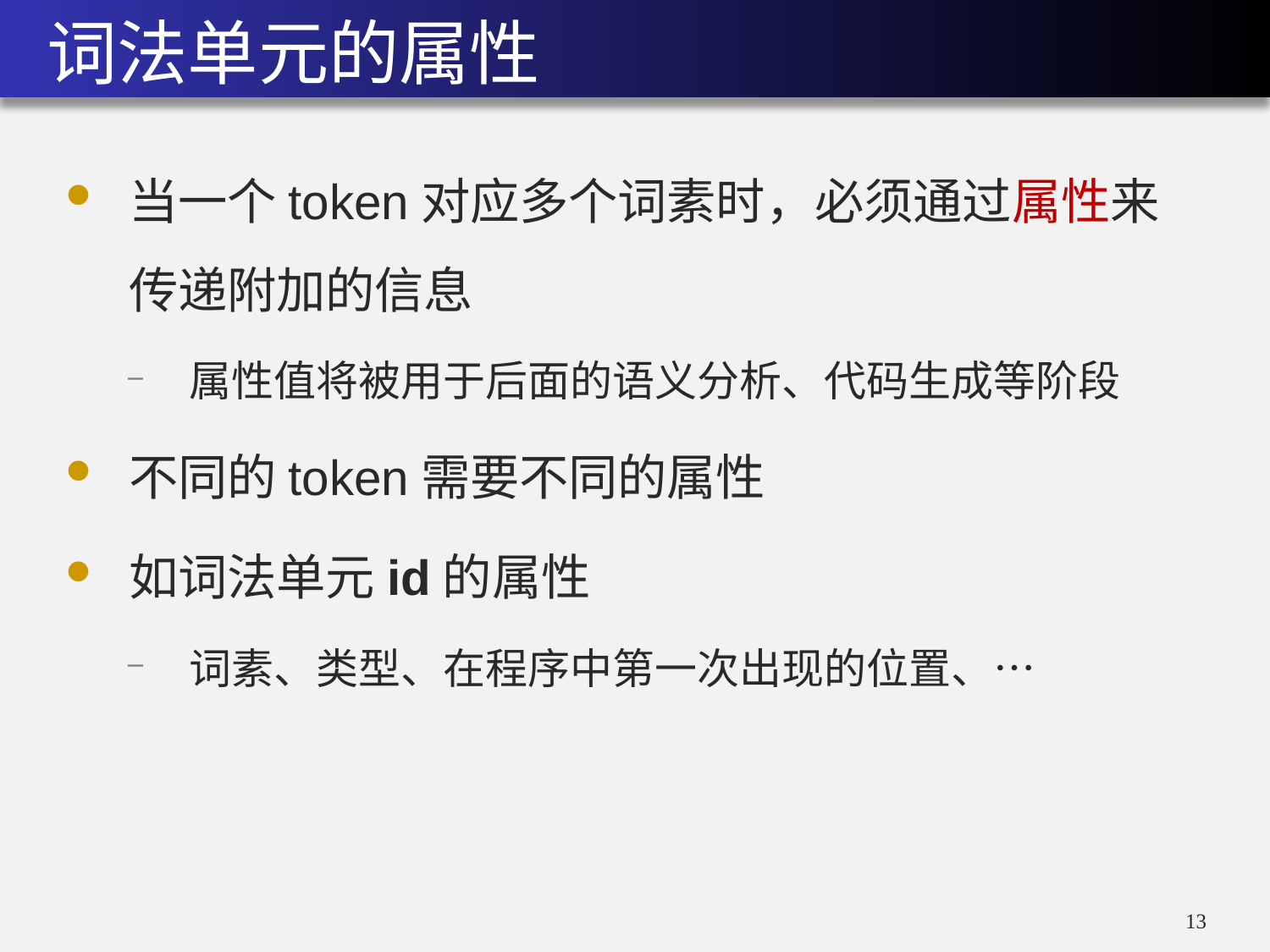

# 词法单元的属性
当一个token对应多个词素时，必须通过属性来传递附加的信息
属性值将被用于后面的语义分析、代码生成等阶段
不同的token需要不同的属性
如词法单元id的属性
词素、类型、在程序中第一次出现的位置、…
13